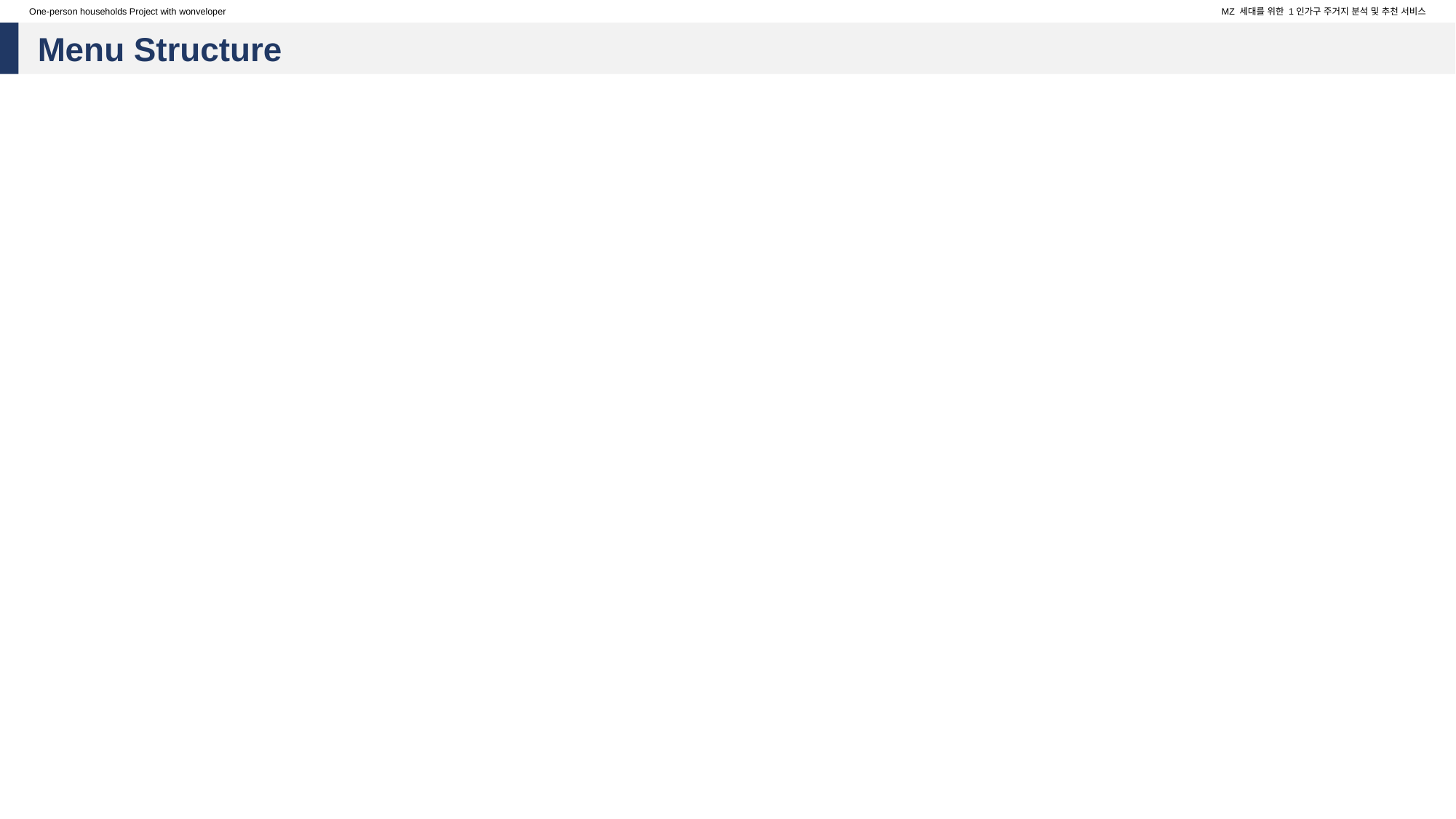

One-person households Project with wonveloper
MZ 세대를 위한 1인가구 주거지 분석 및 추천 서비스

Menu Structure